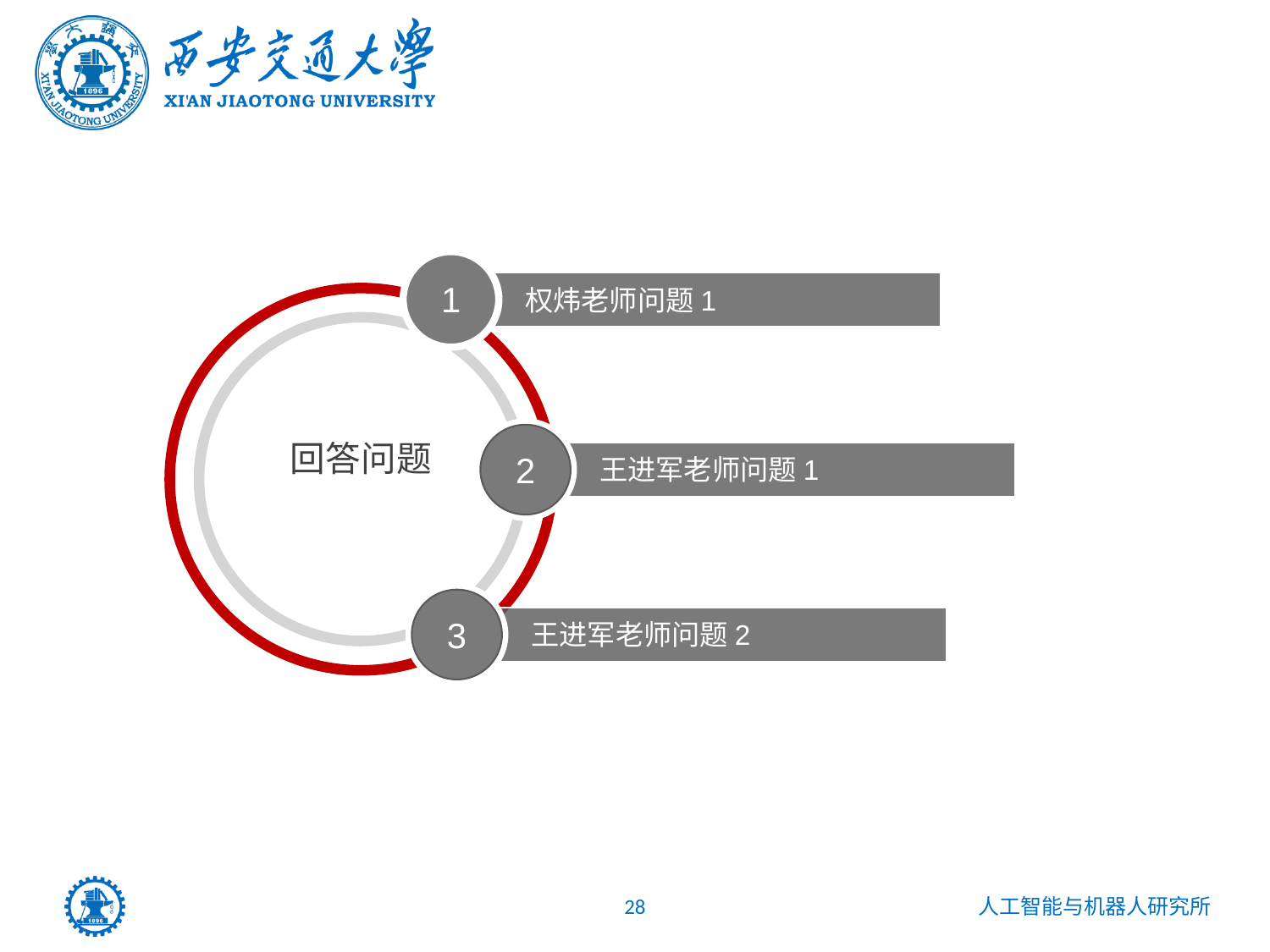

1

权炜老师问题1

回答问题

2

王进军老师问题1

3

王进军老师问题2
28